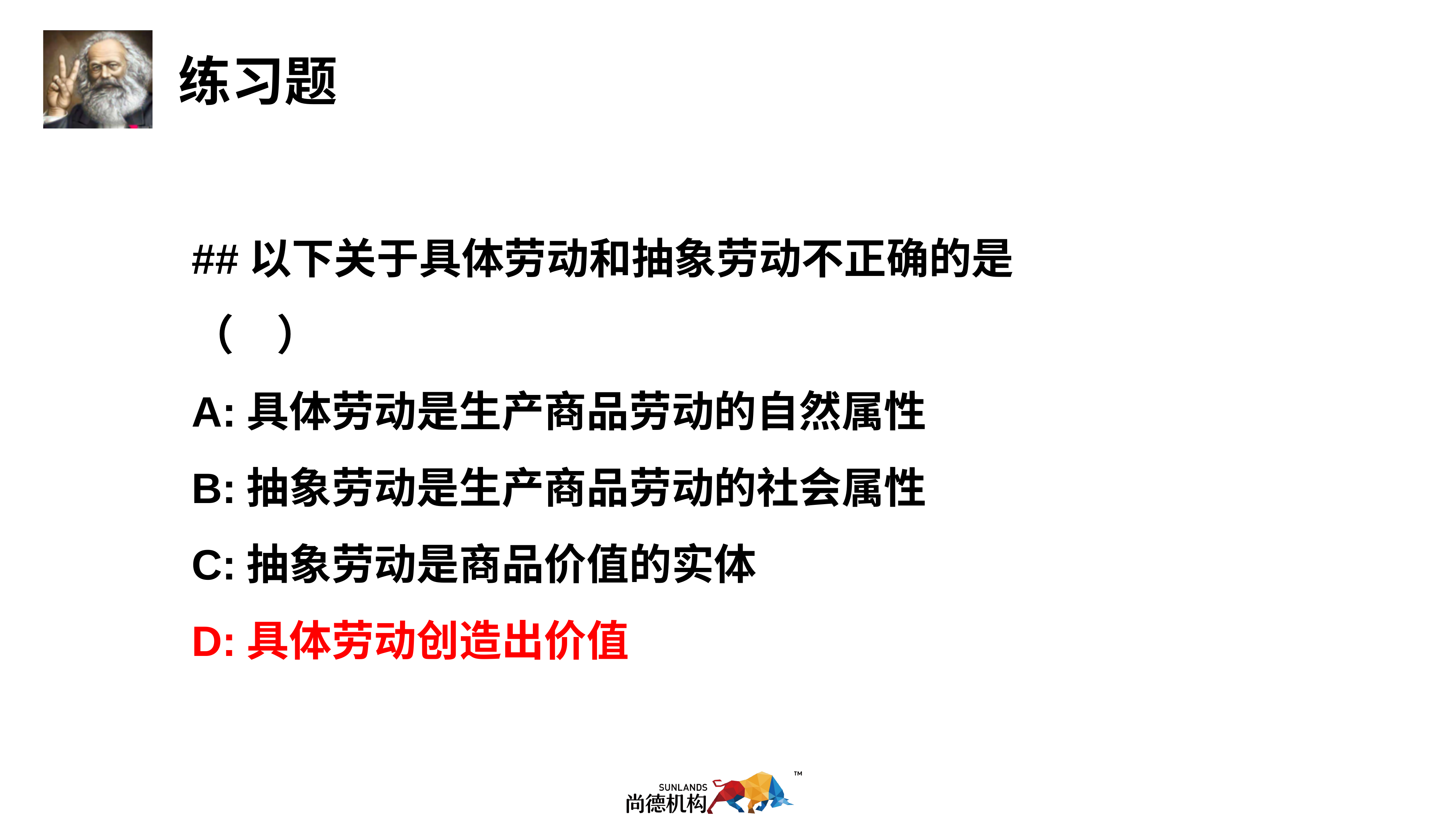

##以下关于具体劳动和抽象劳动不正确的是（　）
A:具体劳动是生产商品劳动的自然属性
B:抽象劳动是生产商品劳动的社会属性
C:抽象劳动是商品价值的实体
D:具体劳动创造出价值